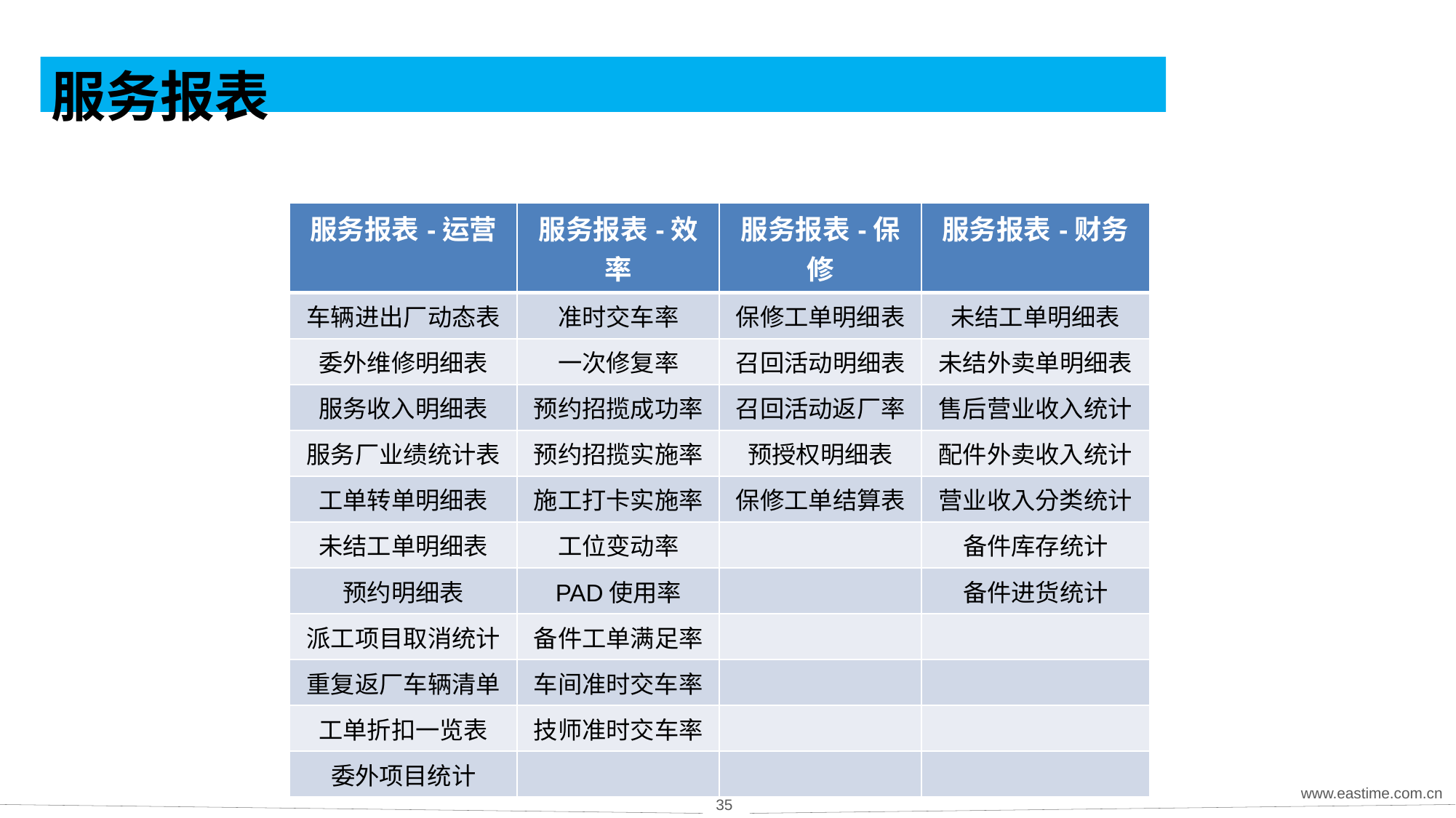

# 服务报表
| 服务报表-运营 | 服务报表-效率 | 服务报表-保修 | 服务报表-财务 |
| --- | --- | --- | --- |
| 车辆进出厂动态表 | 准时交车率 | 保修工单明细表 | 未结工单明细表 |
| 委外维修明细表 | 一次修复率 | 召回活动明细表 | 未结外卖单明细表 |
| 服务收入明细表 | 预约招揽成功率 | 召回活动返厂率 | 售后营业收入统计 |
| 服务厂业绩统计表 | 预约招揽实施率 | 预授权明细表 | 配件外卖收入统计 |
| 工单转单明细表 | 施工打卡实施率 | 保修工单结算表 | 营业收入分类统计 |
| 未结工单明细表 | 工位变动率 |  | 备件库存统计 |
| 预约明细表 | PAD使用率 |  | 备件进货统计 |
| 派工项目取消统计 | 备件工单满足率 |  |  |
| 重复返厂车辆清单 | 车间准时交车率 |  |  |
| 工单折扣一览表 | 技师准时交车率 |  |  |
| 委外项目统计 |  |  |  |